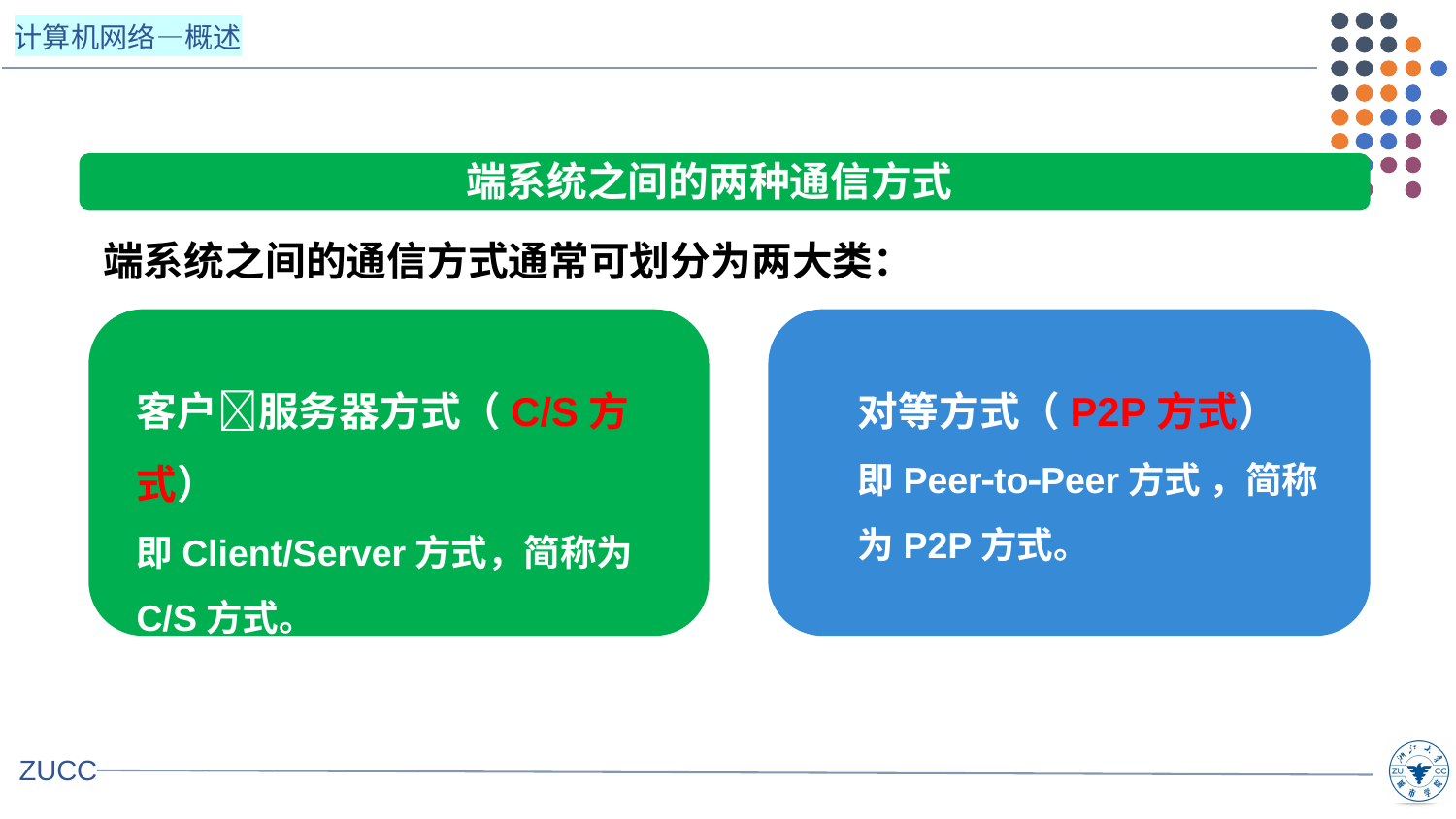

端系统之间的两种通信方式

端系统之间的通信方式通常可划分为两大类：

客户−服务器方式（C/S方式）
即Client/Server方式，简称为C/S方式。
对等方式（P2P方式）
即Peer−to−Peer方式 ，简称为P2P方式。